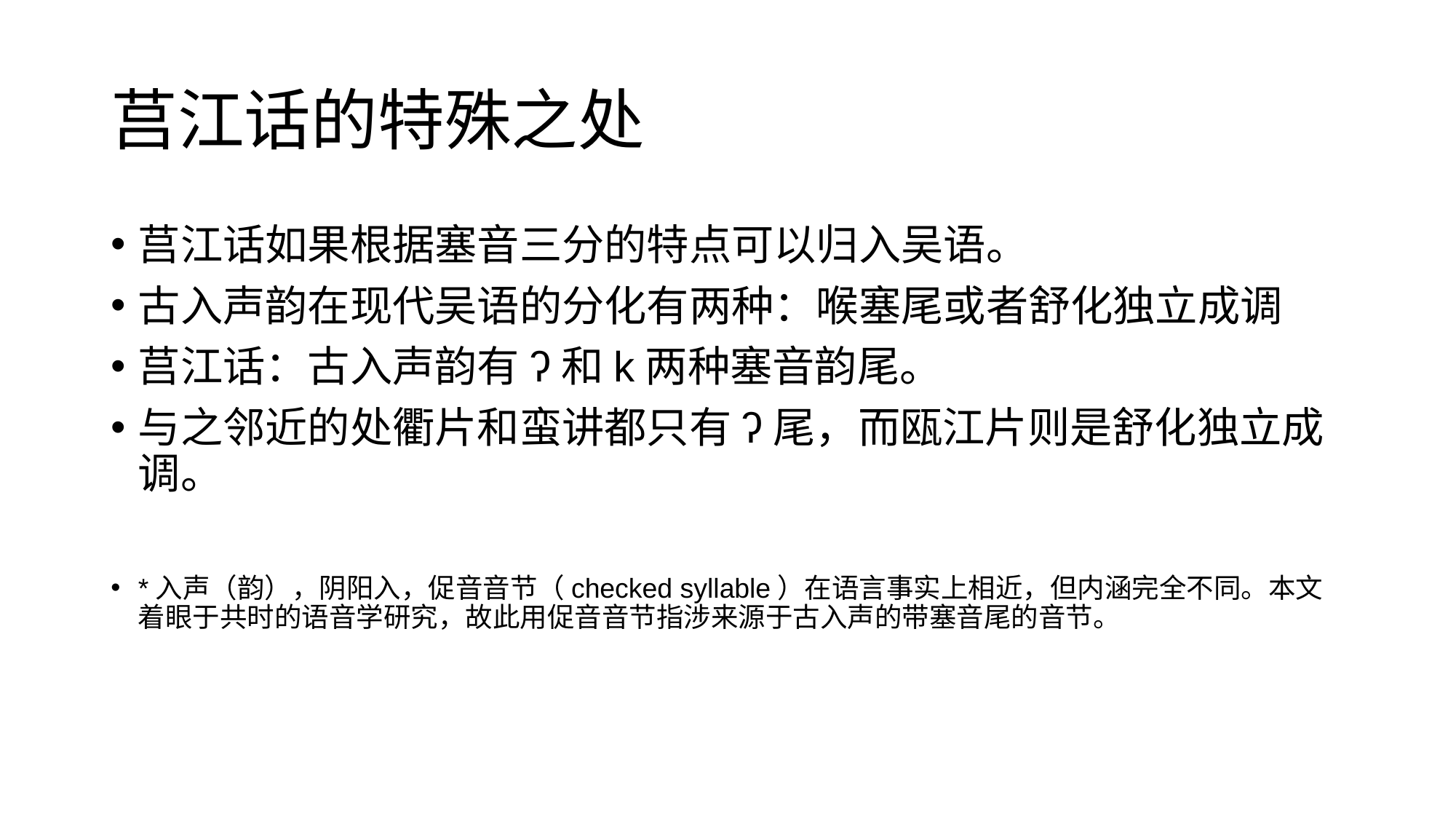

# 莒江话的特殊之处
莒江话如果根据塞音三分的特点可以归入吴语。
古入声韵在现代吴语的分化有两种：喉塞尾或者舒化独立成调
莒江话：古入声韵有ʔ和k两种塞音韵尾。
与之邻近的处衢片和蛮讲都只有ʔ尾，而瓯江片则是舒化独立成调。

*入声（韵），阴阳入，促音音节（checked syllable）在语言事实上相近，但内涵完全不同。本文着眼于共时的语音学研究，故此用促音音节指涉来源于古入声的带塞音尾的音节。